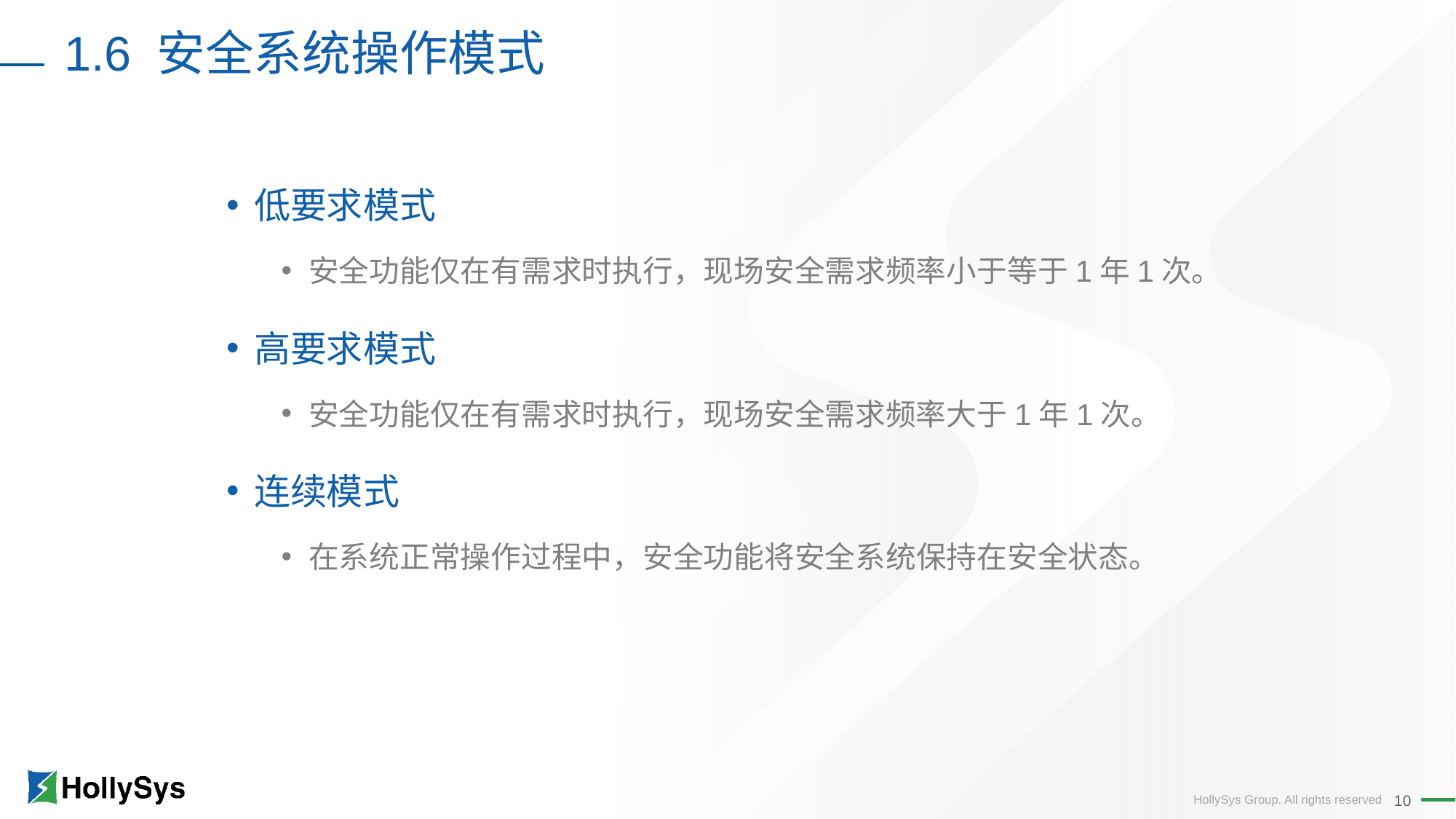

1.6 安全系统操作模式
低要求模式
安全功能仅在有需求时执行，现场安全需求频率小于等于1年1次。
高要求模式
安全功能仅在有需求时执行，现场安全需求频率大于1年1次。
连续模式
在系统正常操作过程中，安全功能将安全系统保持在安全状态。